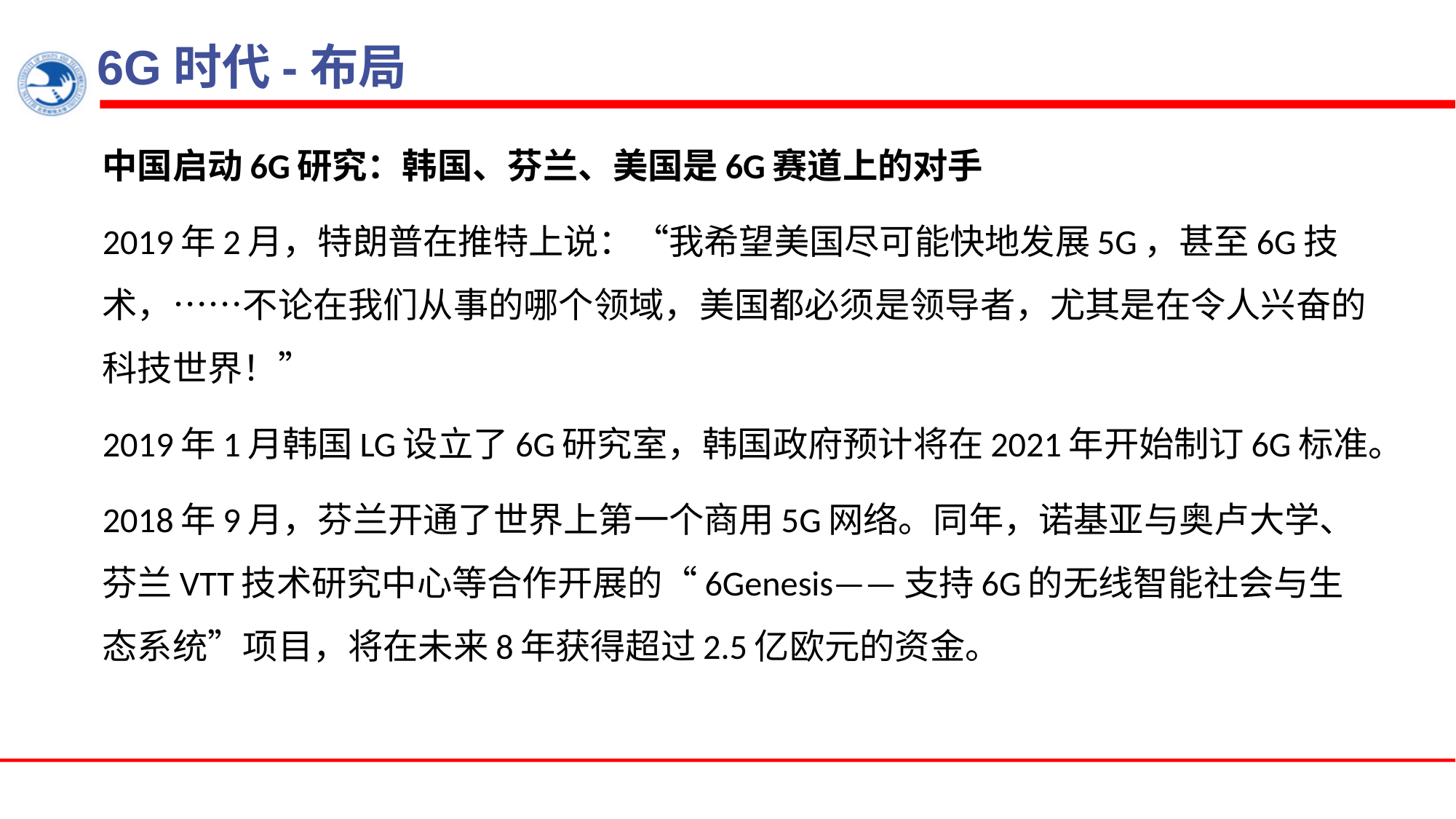

6G时代-布局
中国启动6G研究：韩国、芬兰、美国是6G赛道上的对手
2019年2月，特朗普在推特上说：“我希望美国尽可能快地发展5G，甚至6G技术，……不论在我们从事的哪个领域，美国都必须是领导者，尤其是在令人兴奋的科技世界！”
2019年1月韩国LG设立了6G研究室，韩国政府预计将在2021年开始制订6G标准。
2018年9月，芬兰开通了世界上第一个商用5G网络。同年，诺基亚与奥卢大学、芬兰VTT技术研究中心等合作开展的“6Genesis——支持6G的无线智能社会与生态系统”项目，将在未来8年获得超过2.5亿欧元的资金。

65